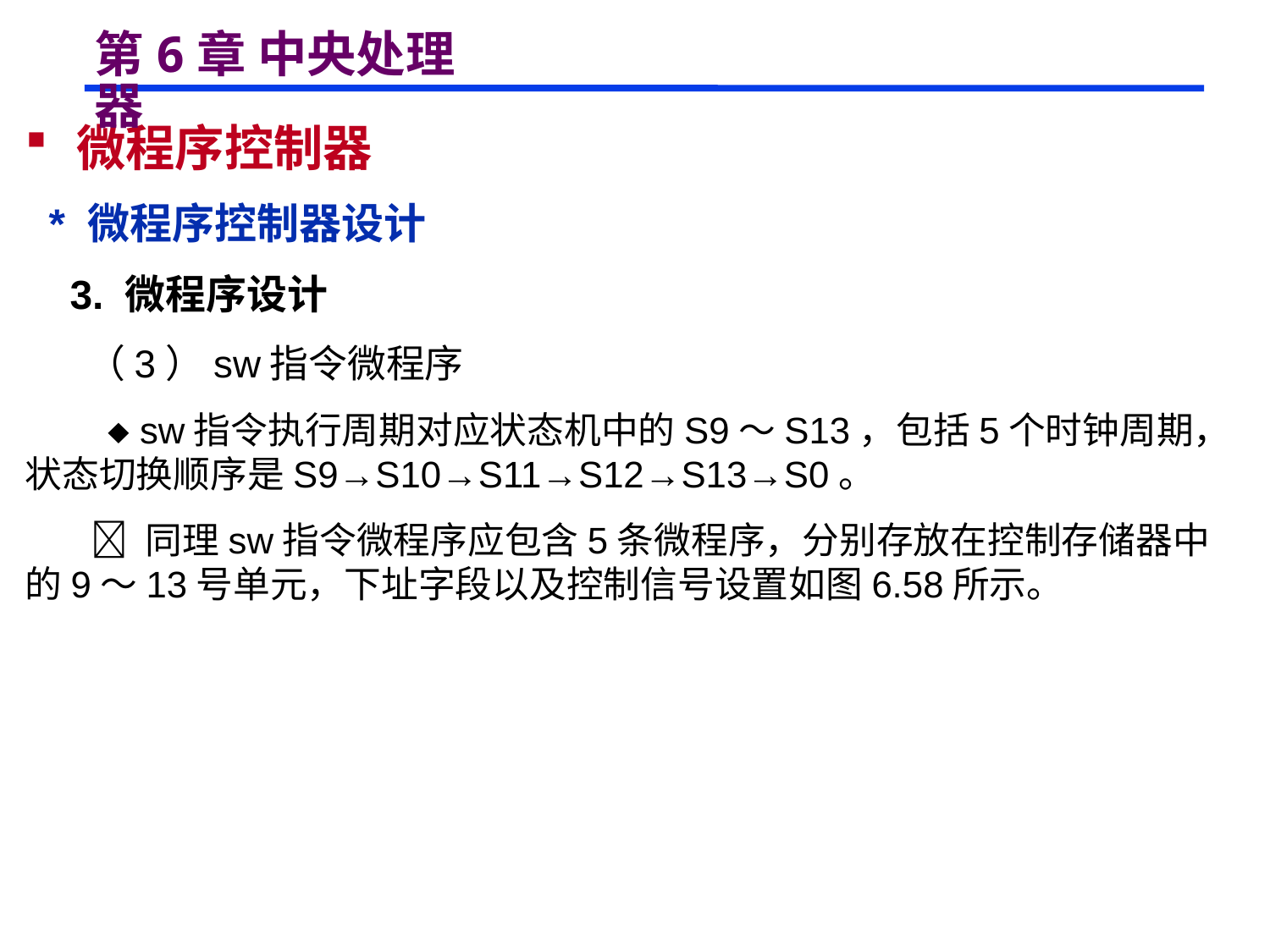

# 第6章 中央处理器
 微程序控制器
  * 微程序控制器设计
    3. 微程序设计
      （3）sw指令微程序
        ♦ sw指令执行周期对应状态机中的S9～S13，包括5个时钟周期，状态切换顺序是S9→S10→S11→S12→S13→S0。
        ♦ 同理sw指令微程序应包含5条微程序，分别存放在控制存储器中的9～13号单元，下址字段以及控制信号设置如图6.58所示。